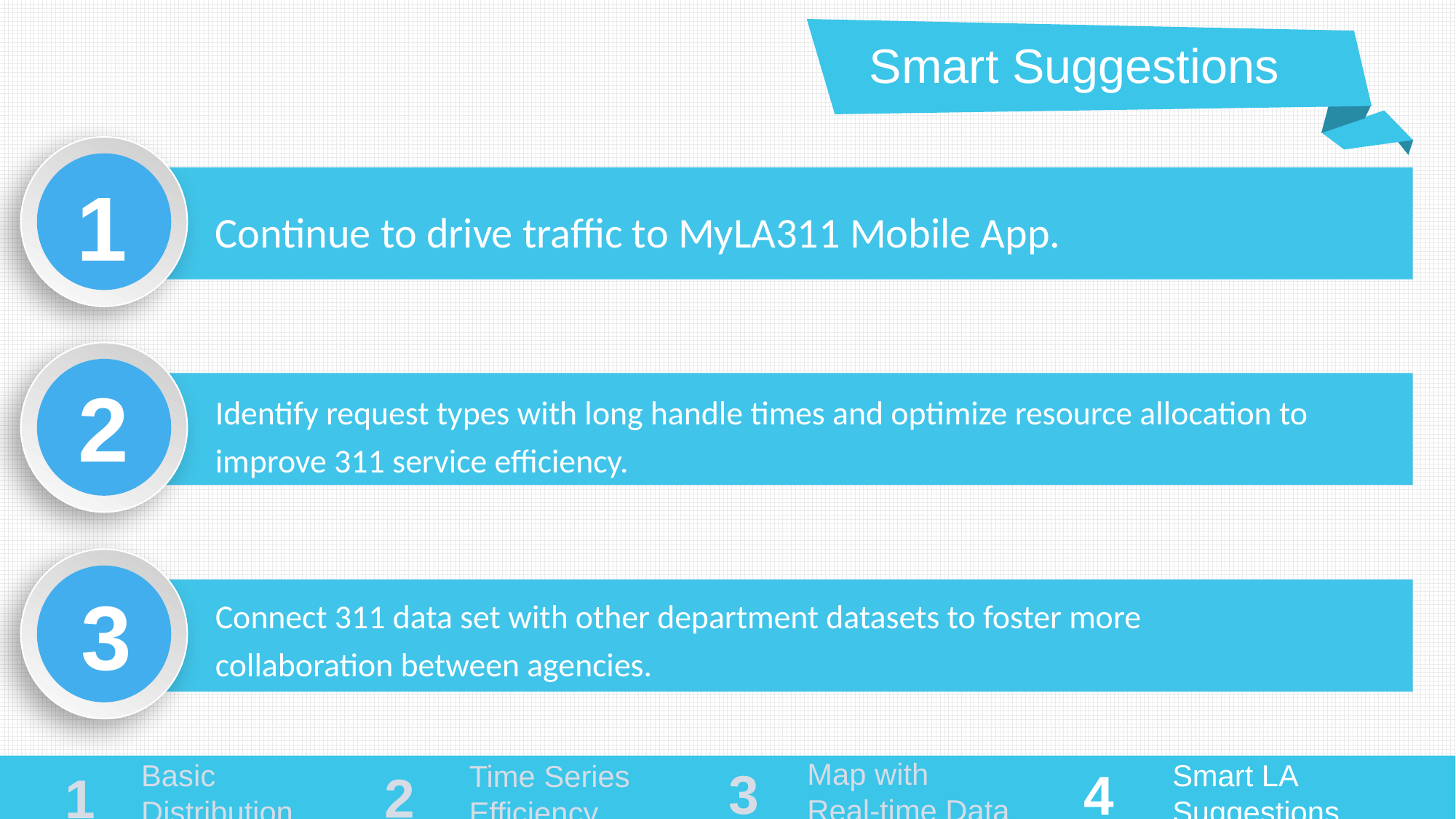

Smart Suggestions

1

Continue to drive traffic to MyLA311 Mobile App.

2

Identify request types with long handle times and optimize resource allocation to improve 311 service efficiency.

3

Connect 311 data set with other department datasets to foster more collaboration between agencies.
举例
市场调查=调查目标+调查方法+调查问卷+注意事项
Map with
Real-time Data
Basic
Distribution
1

Smart LA
Suggestions
Time Series
Efficiency
3
4
2